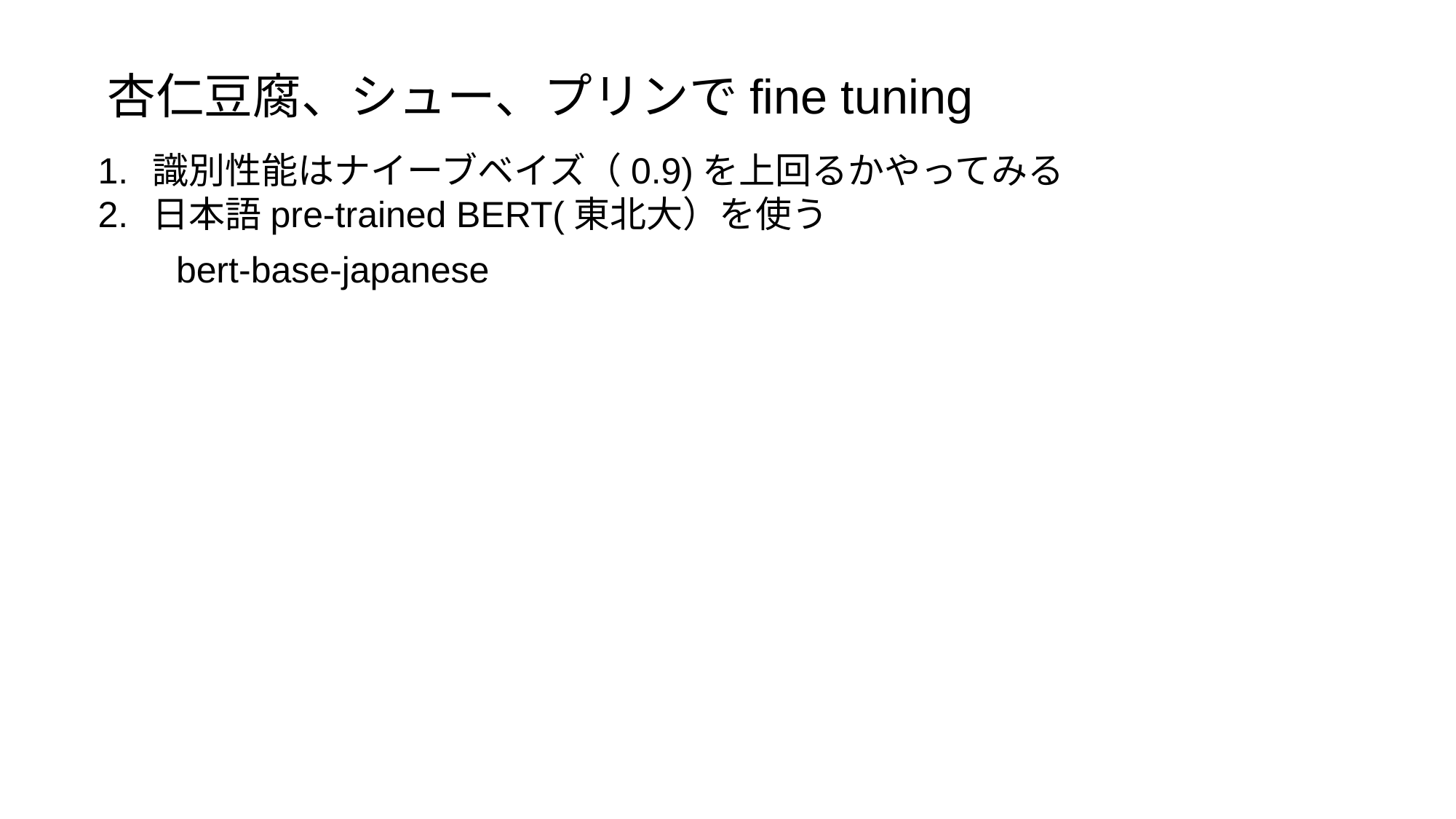

杏仁豆腐、シュー、プリンでfine tuning
識別性能はナイーブベイズ（0.9)を上回るかやってみる
日本語pre-trained BERT(東北大）を使う
bert-base-japanese